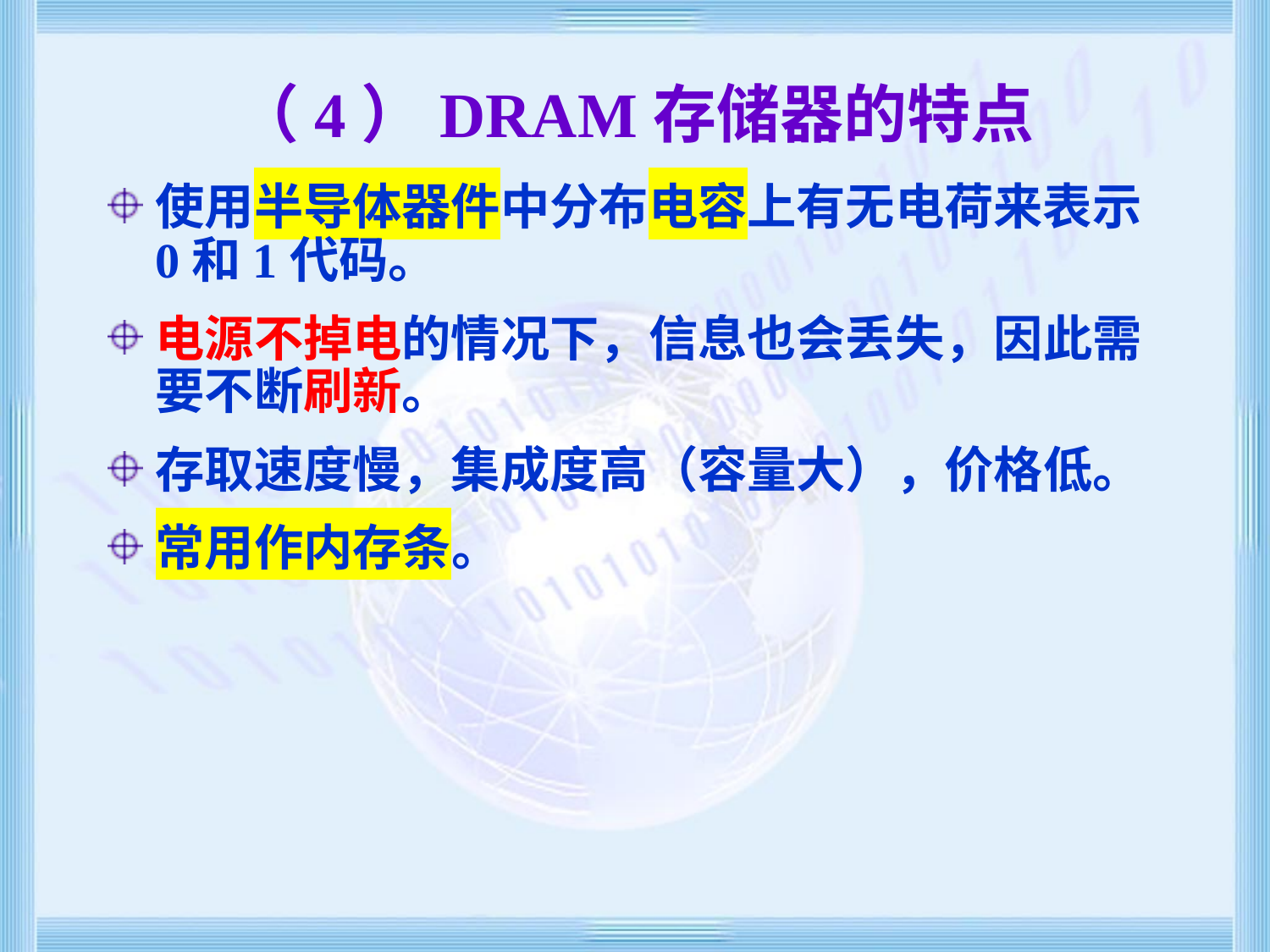

# （4）DRAM存储器的特点
使用半导体器件中分布电容上有无电荷来表示0和1代码。
电源不掉电的情况下，信息也会丢失，因此需要不断刷新。
存取速度慢，集成度高（容量大），价格低。
常用作内存条。

52